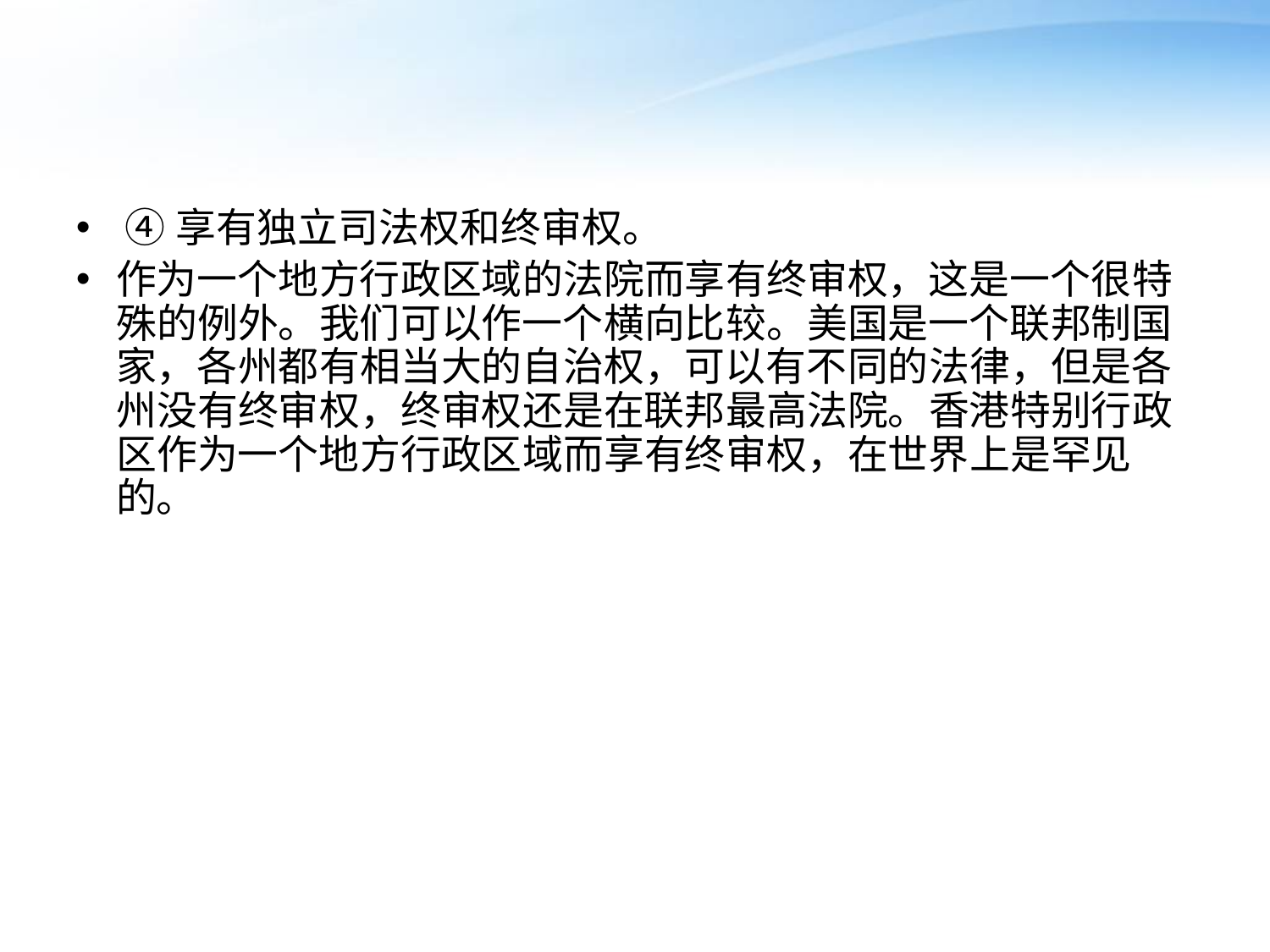

#
 ④享有独立司法权和终审权。
作为一个地方行政区域的法院而享有终审权，这是一个很特殊的例外。我们可以作一个横向比较。美国是一个联邦制国家，各州都有相当大的自治权，可以有不同的法律，但是各州没有终审权，终审权还是在联邦最高法院。香港特别行政区作为一个地方行政区域而享有终审权，在世界上是罕见的。